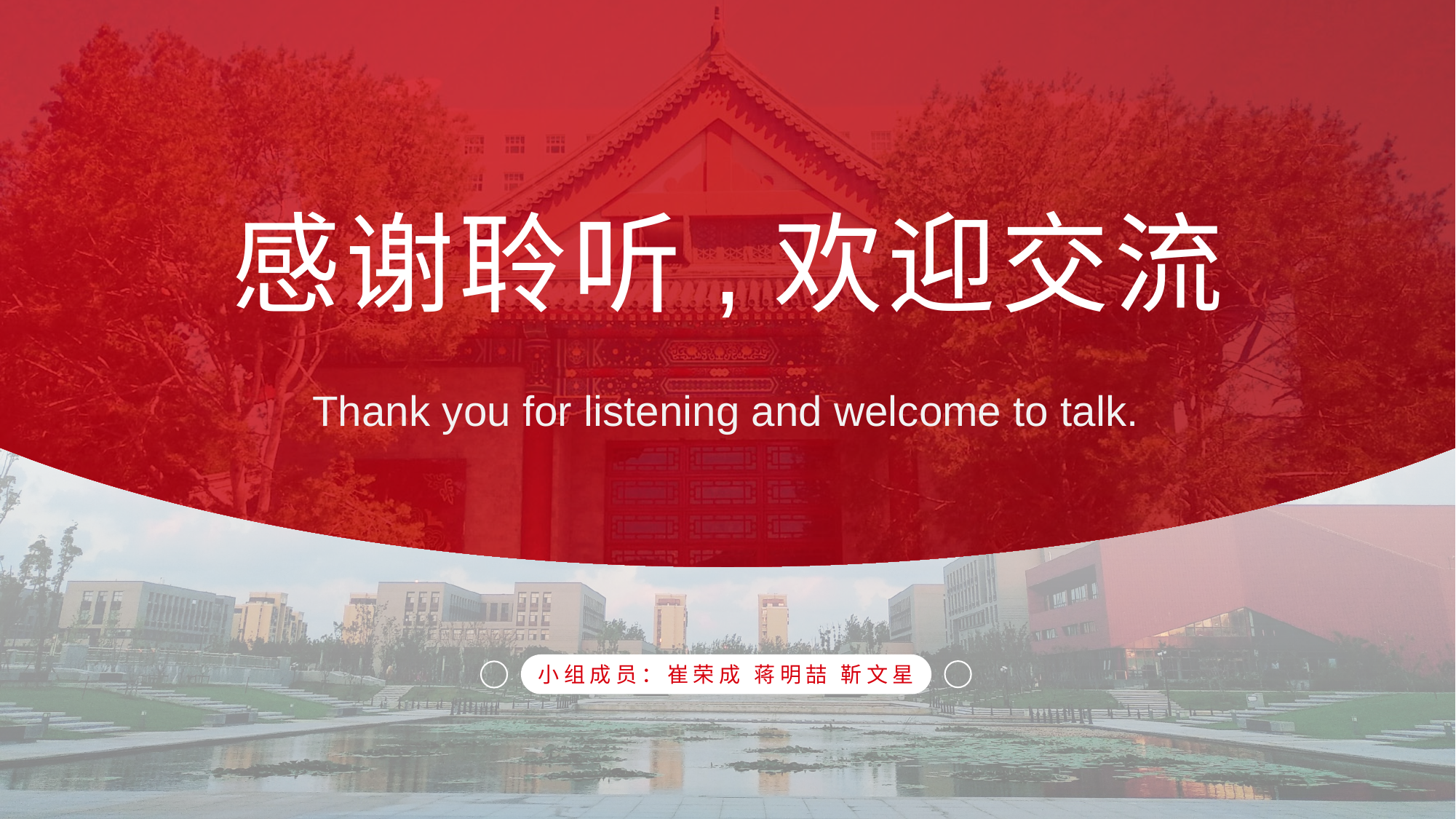

感谢聆听,欢迎交流
Thank you for listening and welcome to talk.
小组成员：崔荣成 蒋明喆 靳文星